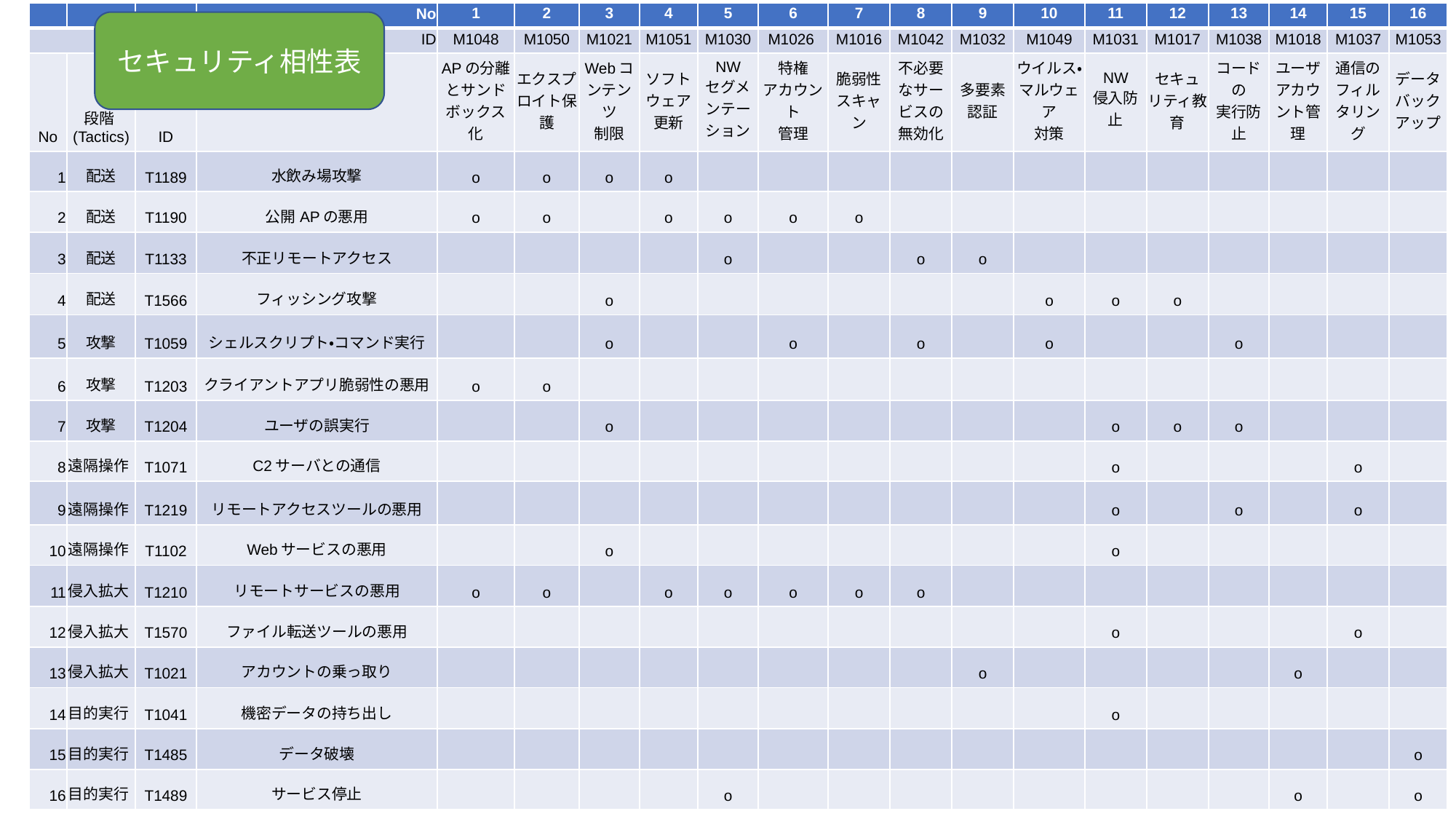

|  |  |  | No | 1 | 2 | 3 | 4 | 5 | 6 | 7 | 8 | 9 | 10 | 11 | 12 | 13 | 14 | 15 | 16 |
| --- | --- | --- | --- | --- | --- | --- | --- | --- | --- | --- | --- | --- | --- | --- | --- | --- | --- | --- | --- |
|  |  |  | ID | M1048 | M1050 | M1021 | M1051 | M1030 | M1026 | M1016 | M1042 | M1032 | M1049 | M1031 | M1017 | M1038 | M1018 | M1037 | M1053 |
| No | 段階(Tactics) | ID |  | APの分離とサンドボックス化 | エクスプロイト保護 | Webコンテンツ 制限 | ソフトウェア更新 | NW セグメンテーション | 特権 アカウント 管理 | 脆弱性 スキャン | 不必要なサービスの無効化 | 多要素 認証 | ウイルス・ マルウェア 対策 | NW 侵入防止 | セキュリティ教育 | コードの 実行防止 | ユーザアカウント管理 | 通信の フィルタリング | データバックアップ |
| 1 | 配送 | T1189 | 水飲み場攻撃 | o | o | o | o |  |  |  |  |  |  |  |  |  |  |  |  |
| 2 | 配送 | T1190 | 公開APの悪用 | o | o |  | o | o | o | o |  |  |  |  |  |  |  |  |  |
| 3 | 配送 | T1133 | 不正リモートアクセス |  |  |  |  | o |  |  | o | o |  |  |  |  |  |  |  |
| 4 | 配送 | T1566 | フィッシング攻撃 |  |  | o |  |  |  |  |  |  | o | o | o |  |  |  |  |
| 5 | 攻撃 | T1059 | シェルスクリプト・コマンド実行 |  |  | o |  |  | o |  | o |  | o |  |  | o |  |  |  |
| 6 | 攻撃 | T1203 | クライアントアプリ脆弱性の悪用 | o | o |  |  |  |  |  |  |  |  |  |  |  |  |  |  |
| 7 | 攻撃 | T1204 | ユーザの誤実行 |  |  | o |  |  |  |  |  |  |  | o | o | o |  |  |  |
| 8 | 遠隔操作 | T1071 | C2サーバとの通信 |  |  |  |  |  |  |  |  |  |  | o |  |  |  | o |  |
| 9 | 遠隔操作 | T1219 | リモートアクセスツールの悪用 |  |  |  |  |  |  |  |  |  |  | o |  | o |  | o |  |
| 10 | 遠隔操作 | T1102 | Webサービスの悪用 |  |  | o |  |  |  |  |  |  |  | o |  |  |  |  |  |
| 11 | 侵入拡大 | T1210 | リモートサービスの悪用 | o | o |  | o | o | o | o | o |  |  |  |  |  |  |  |  |
| 12 | 侵入拡大 | T1570 | ファイル転送ツールの悪用 |  |  |  |  |  |  |  |  |  |  | o |  |  |  | o |  |
| 13 | 侵入拡大 | T1021 | アカウントの乗っ取り |  |  |  |  |  |  |  |  | o |  |  |  |  | o |  |  |
| 14 | 目的実行 | T1041 | 機密データの持ち出し |  |  |  |  |  |  |  |  |  |  | o |  |  |  |  |  |
| 15 | 目的実行 | T1485 | データ破壊 |  |  |  |  |  |  |  |  |  |  |  |  |  |  |  | o |
| 16 | 目的実行 | T1489 | サービス停止 |  |  |  |  | o |  |  |  |  |  |  |  |  | o |  | o |
セキュリティ相性表
セキュリティ相性表